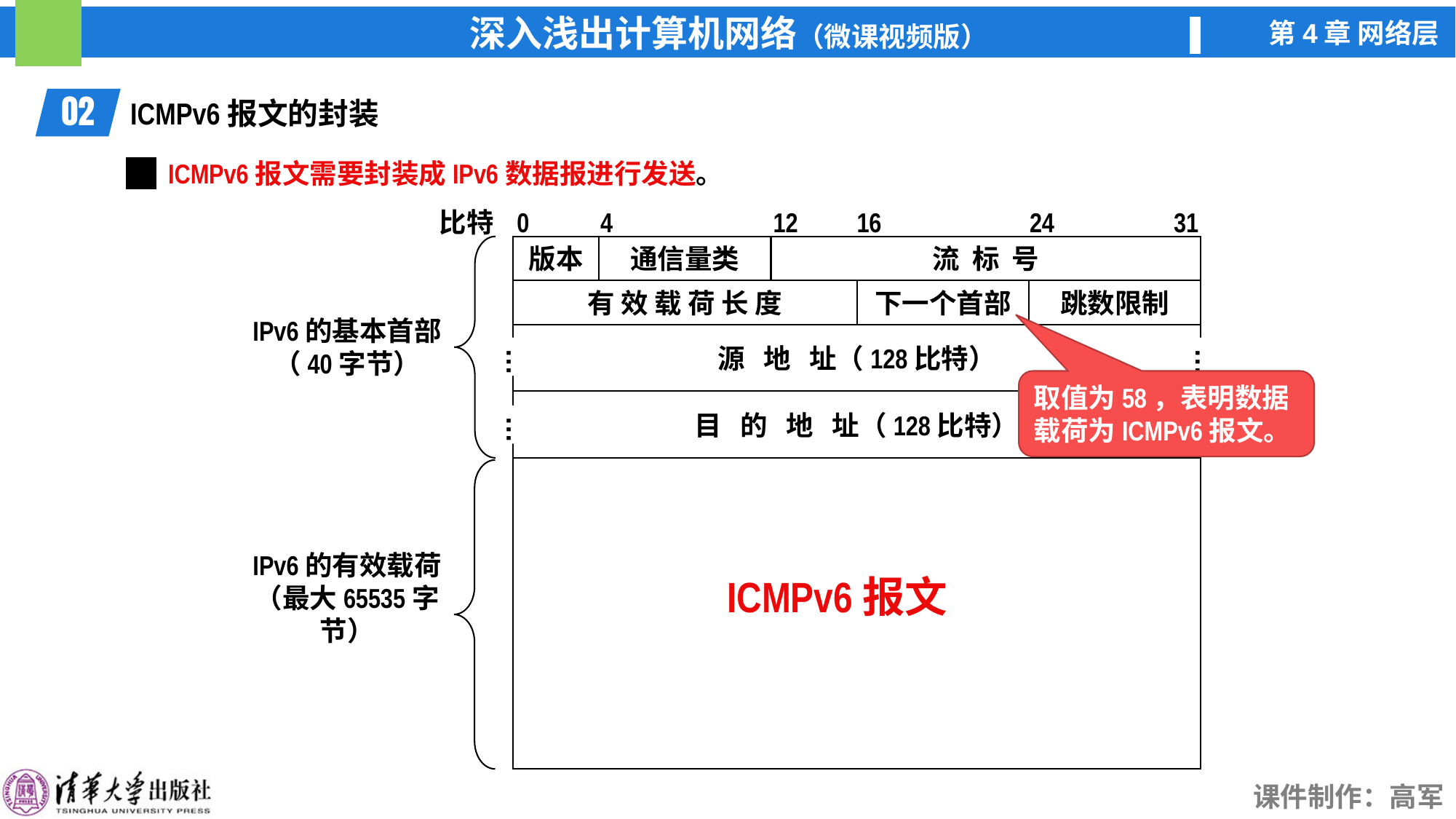

02
ICMPv6报文的封装
ICMPv6报文需要封装成IPv6数据报进行发送。

比特
0
4
12
16
24
31

版本
通信量类
流  标  号
有 效 载 荷 长 度
下一个首部
跳数限制
IPv6的基本首部
（40字节）
源   地   址（128比特）
…
…
目   的   地   址（128比特）
…
…

IPv6的有效载荷
（最大65535字节）
取值为58，表明数据载荷为ICMPv6报文。
ICMPv6报文